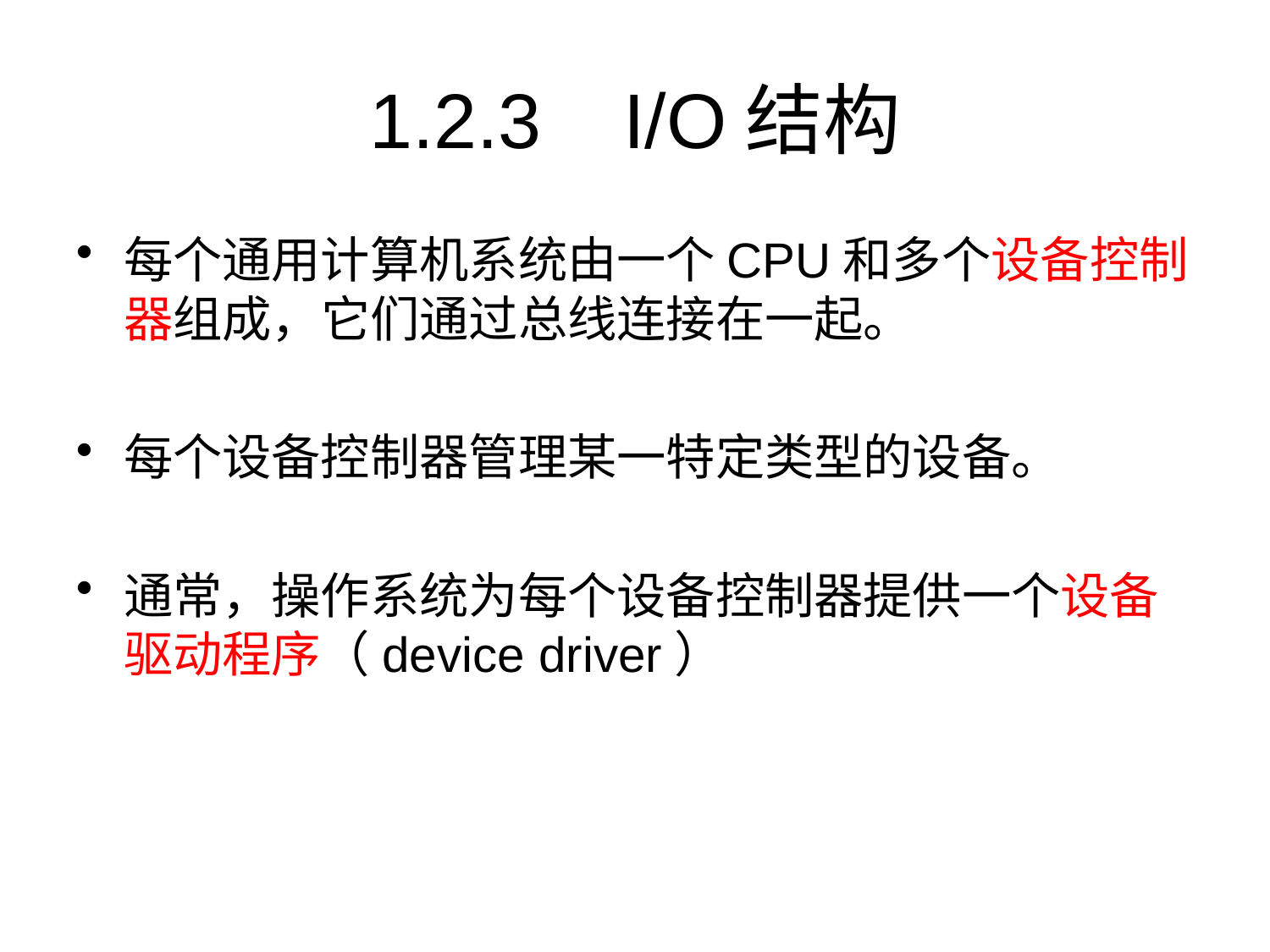

# 1.2.3	I/O结构
每个通用计算机系统由一个CPU和多个设备控制器组成，它们通过总线连接在一起。

每个设备控制器管理某一特定类型的设备。

通常，操作系统为每个设备控制器提供一个设备驱动程序（device driver）